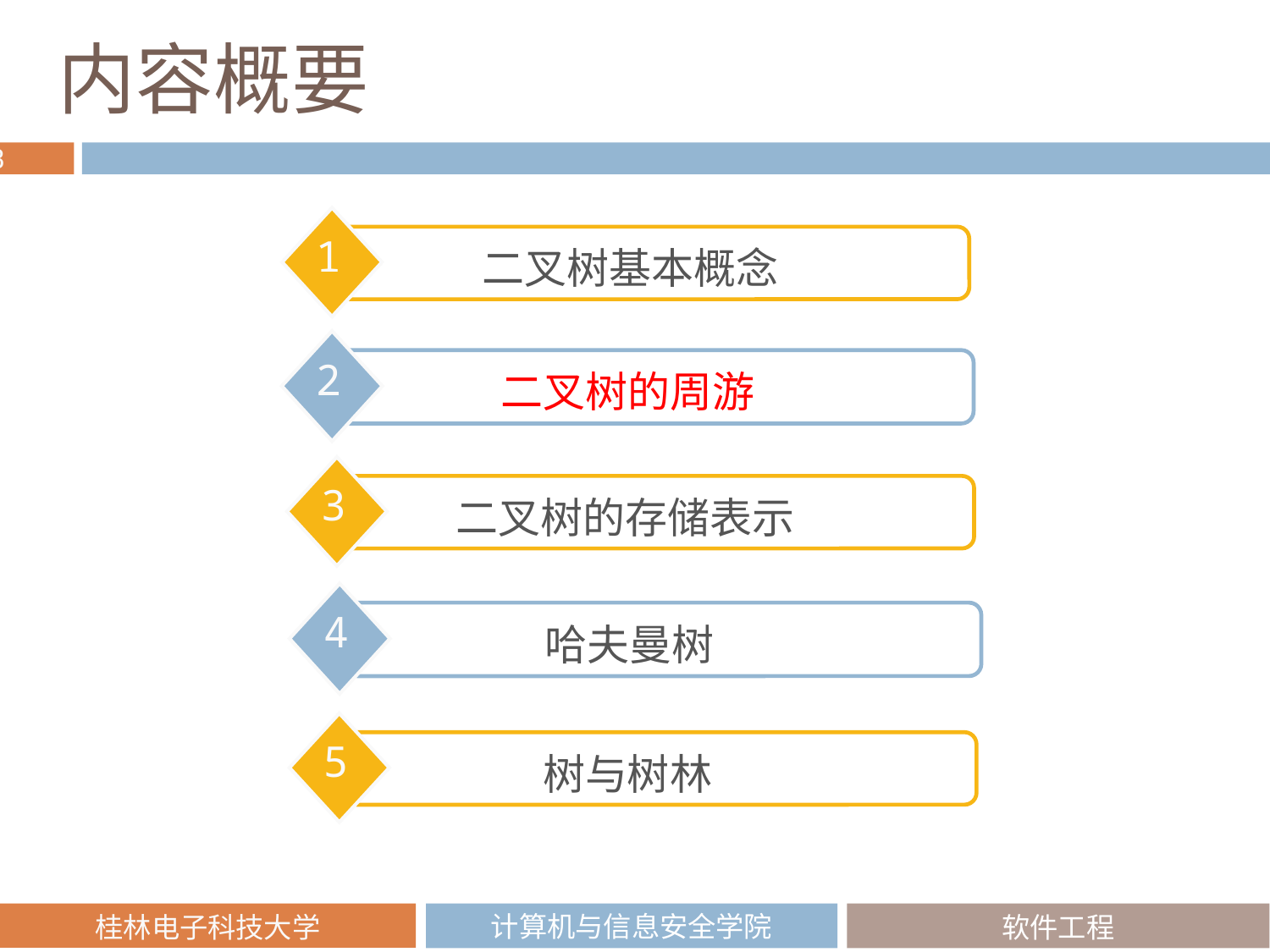

# 内容概要

1

 二叉树基本概念

2

二叉树的周游

3

二叉树的存储表示

4

哈夫曼树

5

树与树林